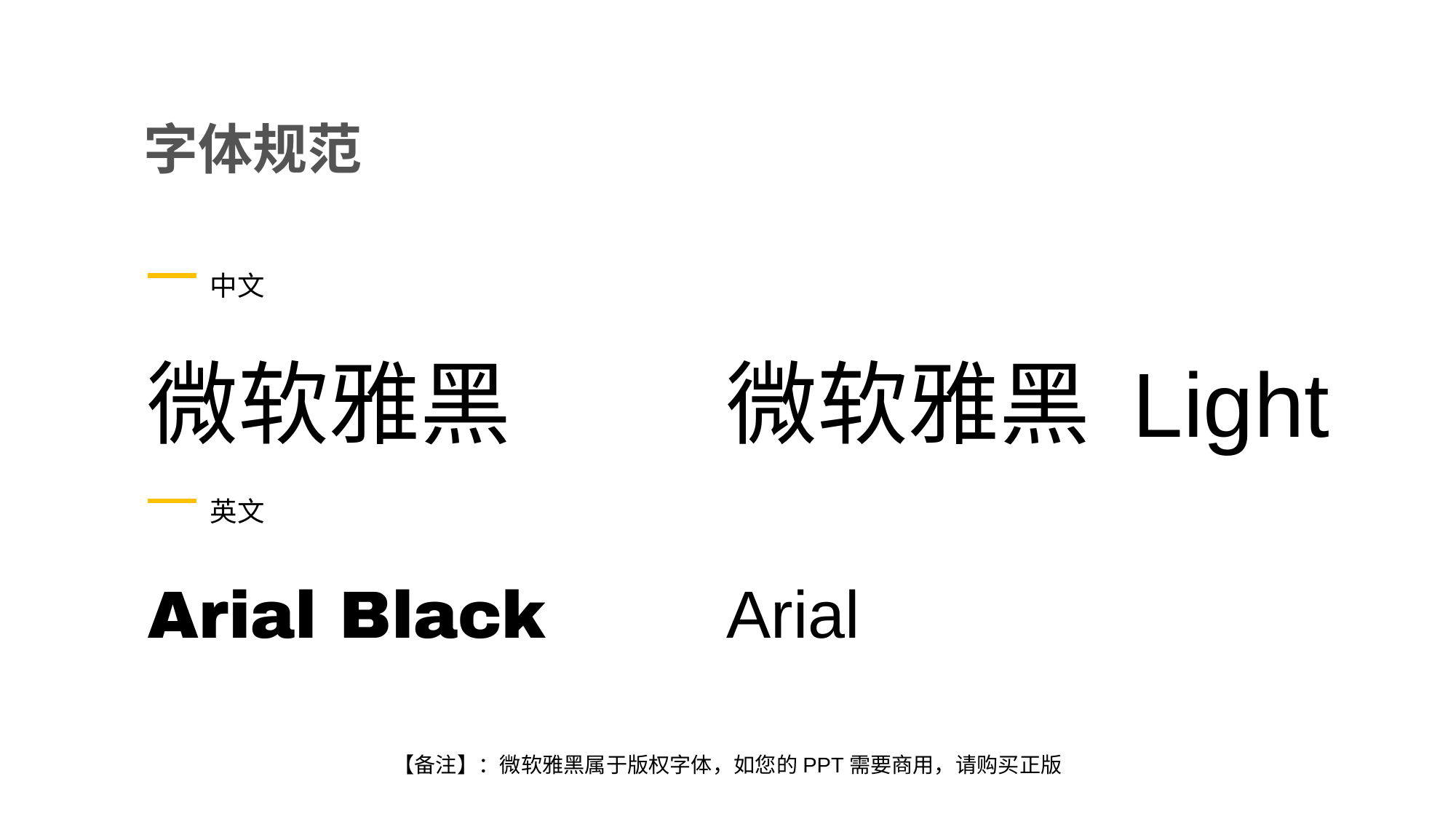

字体规范
中文
微软雅黑
微软雅黑 Light
英文
Arial Black
Arial
【备注】：微软雅黑属于版权字体，如您的PPT需要商用，请购买正版